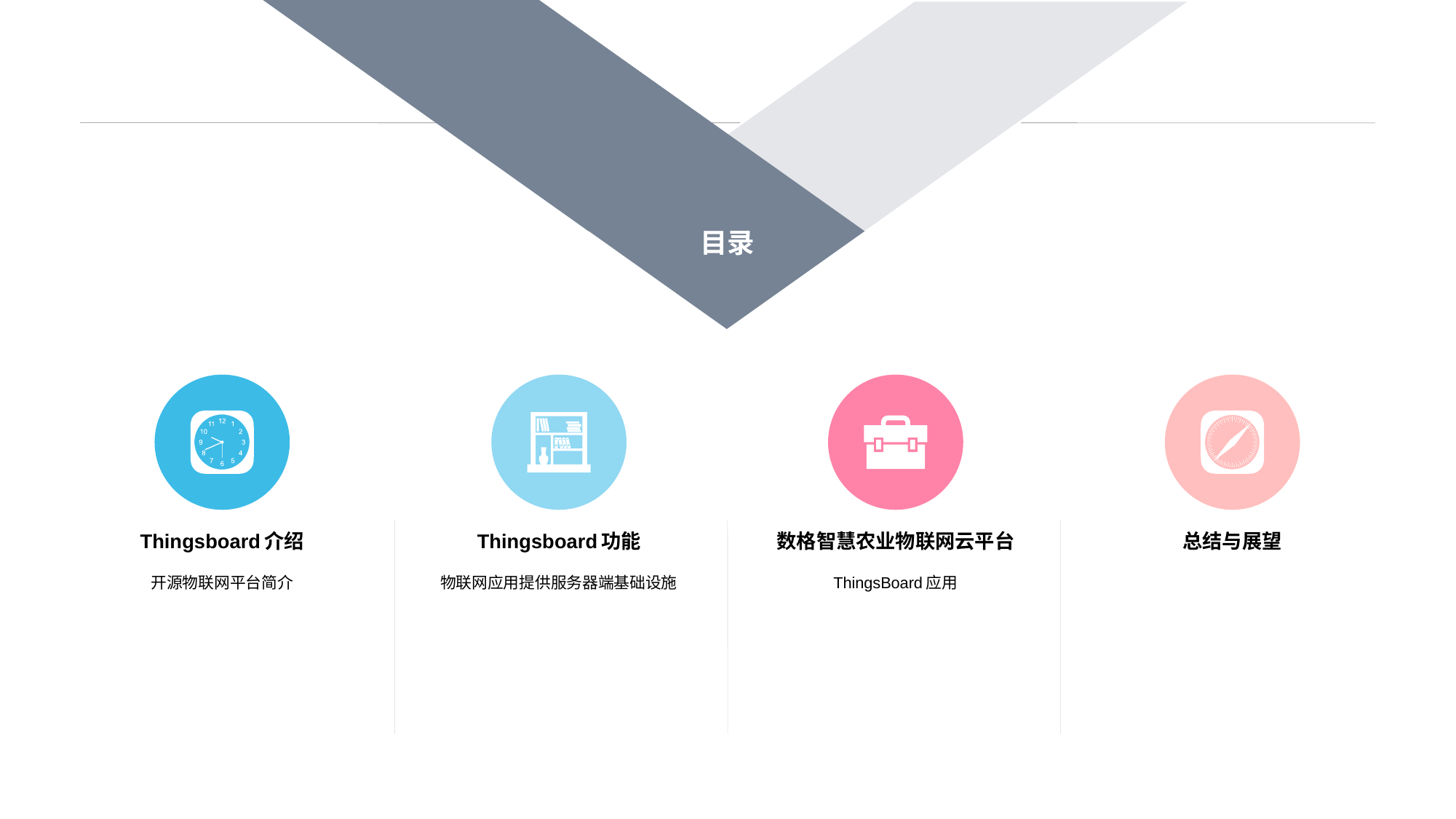

目录

Thingsboard介绍
开源物联网平台简介

Thingsboard功能
物联网应用提供服务器端基础设施

数格智慧农业物联网云平台
ThingsBoard应用

总结与展望